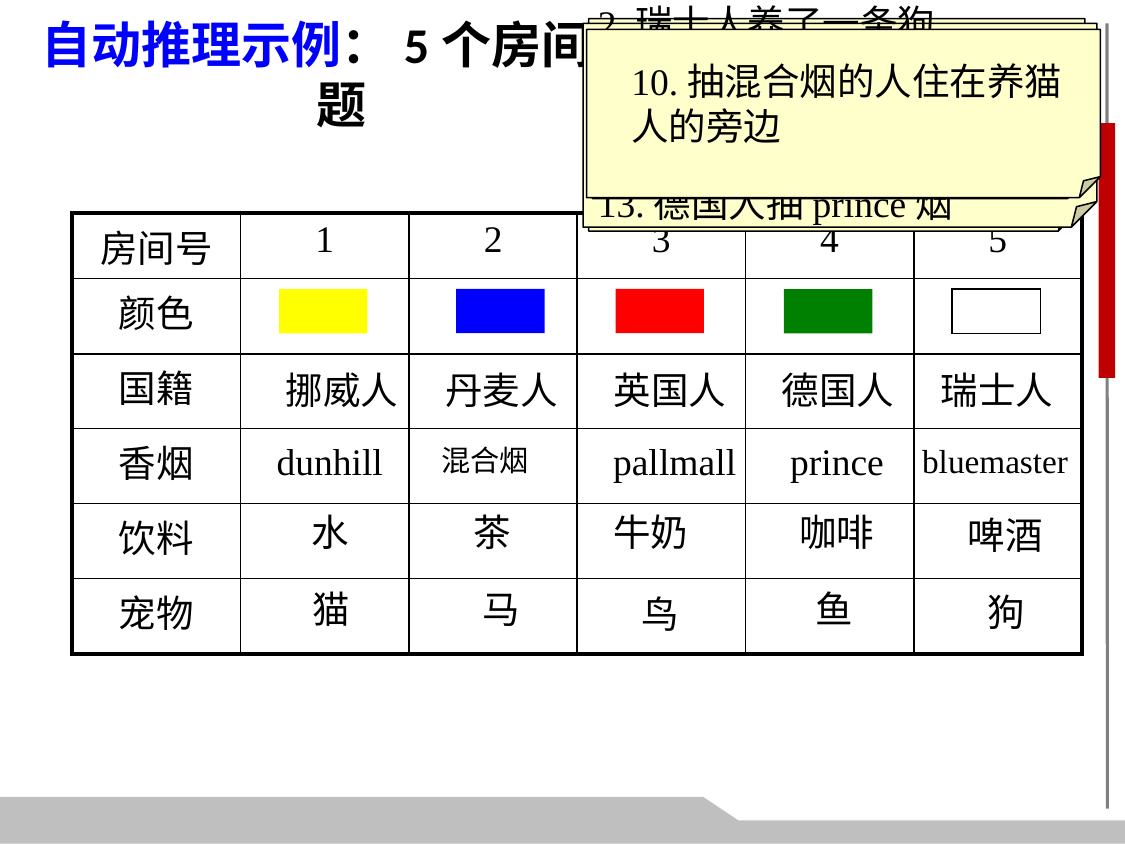

7.黄房间主人抽dunhill烟
11.养马人住在抽dunhill烟人的旁边
2.瑞士人养了一条狗
3.丹麦人喝茶
12.抽bluemaster烟的人喝啤酒
13.德国人抽prince烟
3.丹麦人喝茶
12.抽bluemaster烟的人喝啤酒
4.绿房子在白房子的左边
5.绿房子主人喝咖啡
10.抽混合烟的人住在养猫人的旁边
6.抽pallmall烟的人养了一只鸟
自动推理示例：5个房间问题
1.英国人在红房间中
9.挪威人住在第一间房里
14.挪威人住在蓝房子旁边
8.住在中间房子的人喝牛奶
| 房间号 | 1 | 2 | 3 | 4 | 5 |
| --- | --- | --- | --- | --- | --- |
| 颜色 |  |  |  |  |  |
| 国籍 |  |  |  |  |  |
| 香烟 |  |  |  |  |  |
| 饮料 |  |  |  |  |  |
| 宠物 |  |  |  |  |  |

挪威人
丹麦人
英国人
德国人
瑞士人
dunhill
pallmall
prince
bluemaster
混合烟
水
茶
牛奶
咖啡
啤酒
猫
马
鱼
狗
鸟